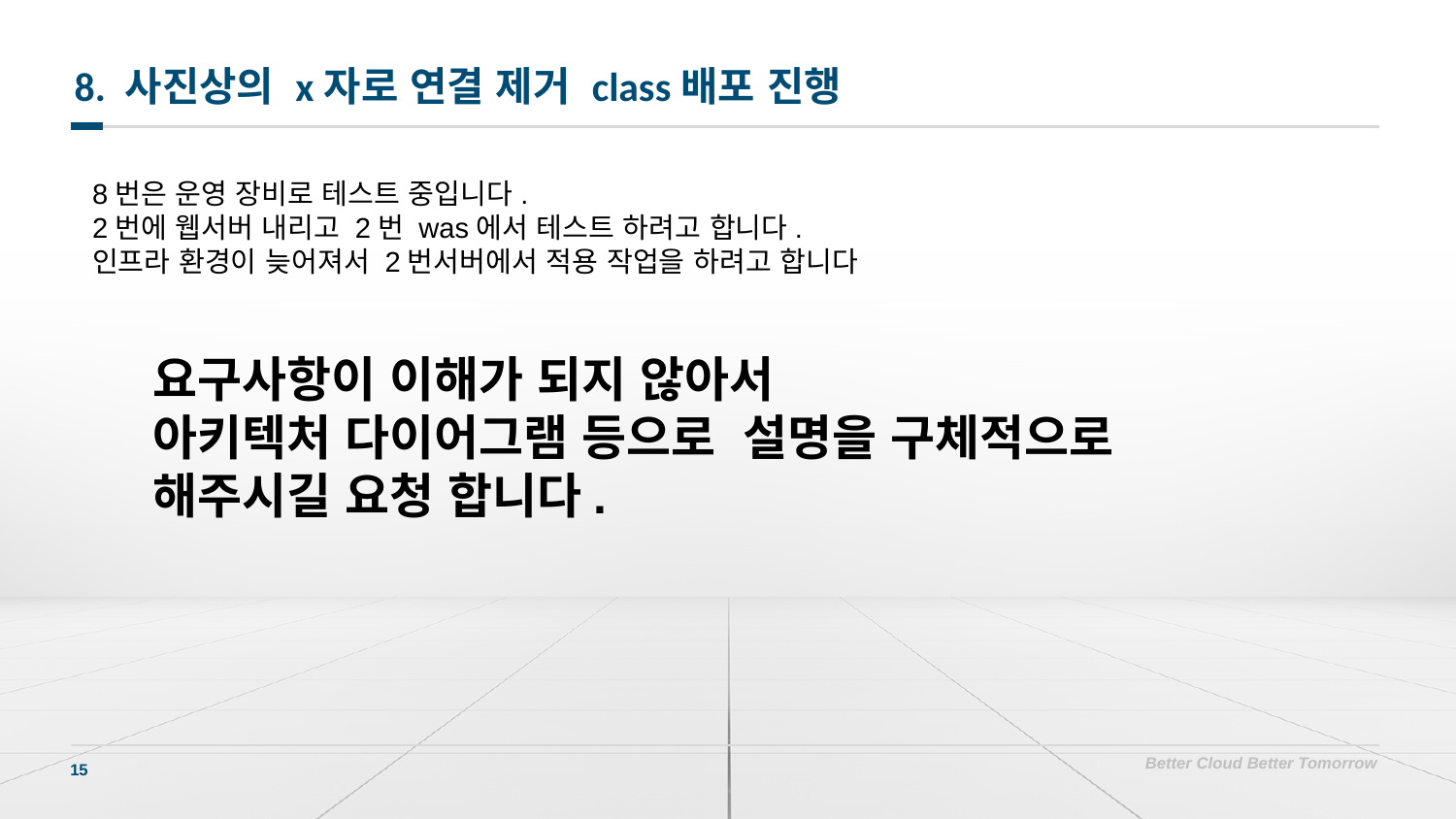

# 8. 사진상의 x자로 연결 제거 class배포 진행
8번은 운영 장비로 테스트 중입니다.
2번에 웹서버 내리고 2번 was에서 테스트 하려고 합니다.
인프라 환경이 늦어져서 2번서버에서 적용 작업을 하려고 합니다
요구사항이 이해가 되지 않아서
아키텍처 다이어그램 등으로  설명을 구체적으로
해주시길 요청 합니다.